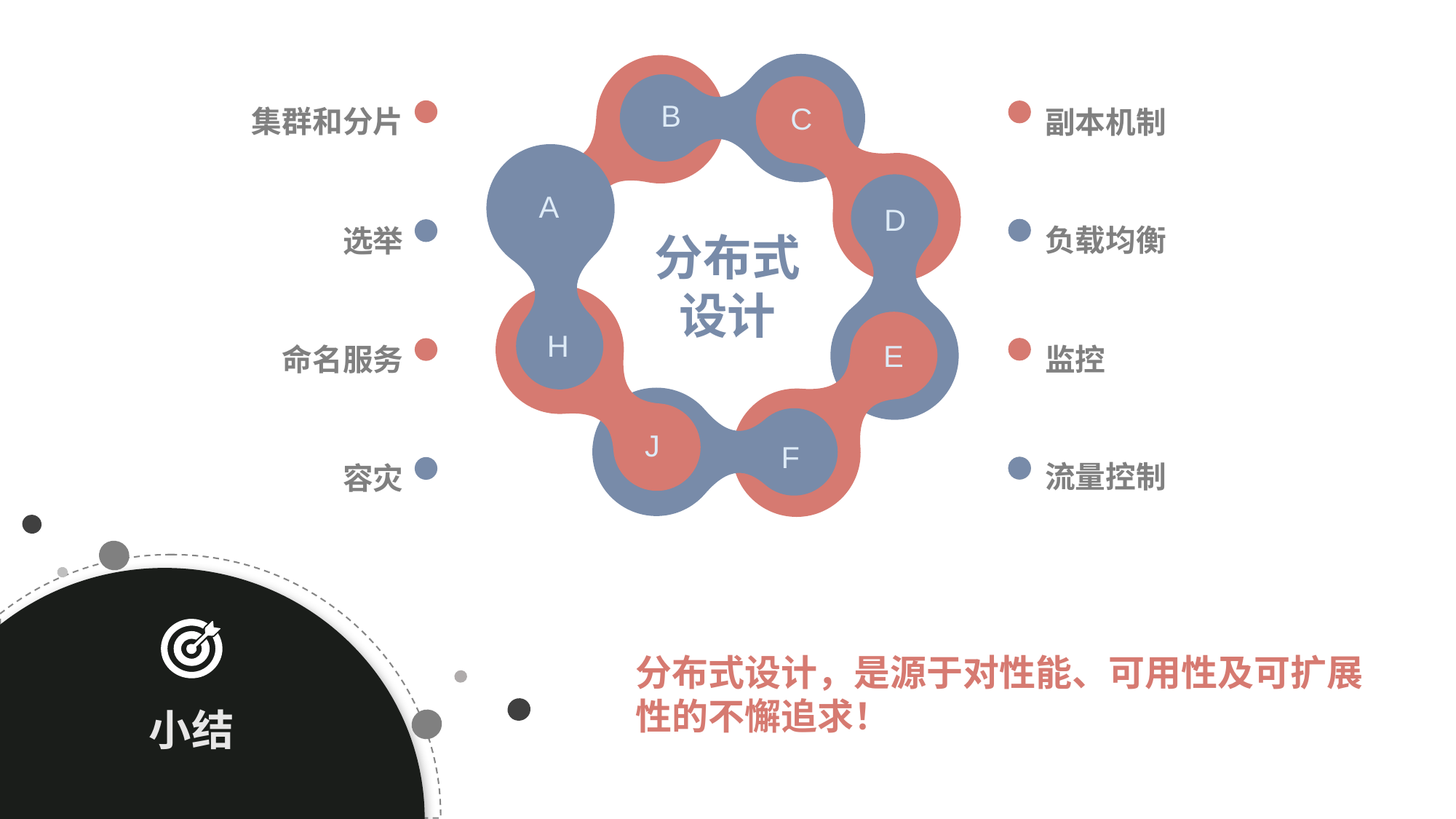

B
集群和分片
副本机制
C

A
D
负载均衡
选举

分布式
设计

H
监控
命名服务
E

J
F
流量控制
容灾

小结

分布式设计，是源于对性能、可用性及可扩展性的不懈追求！